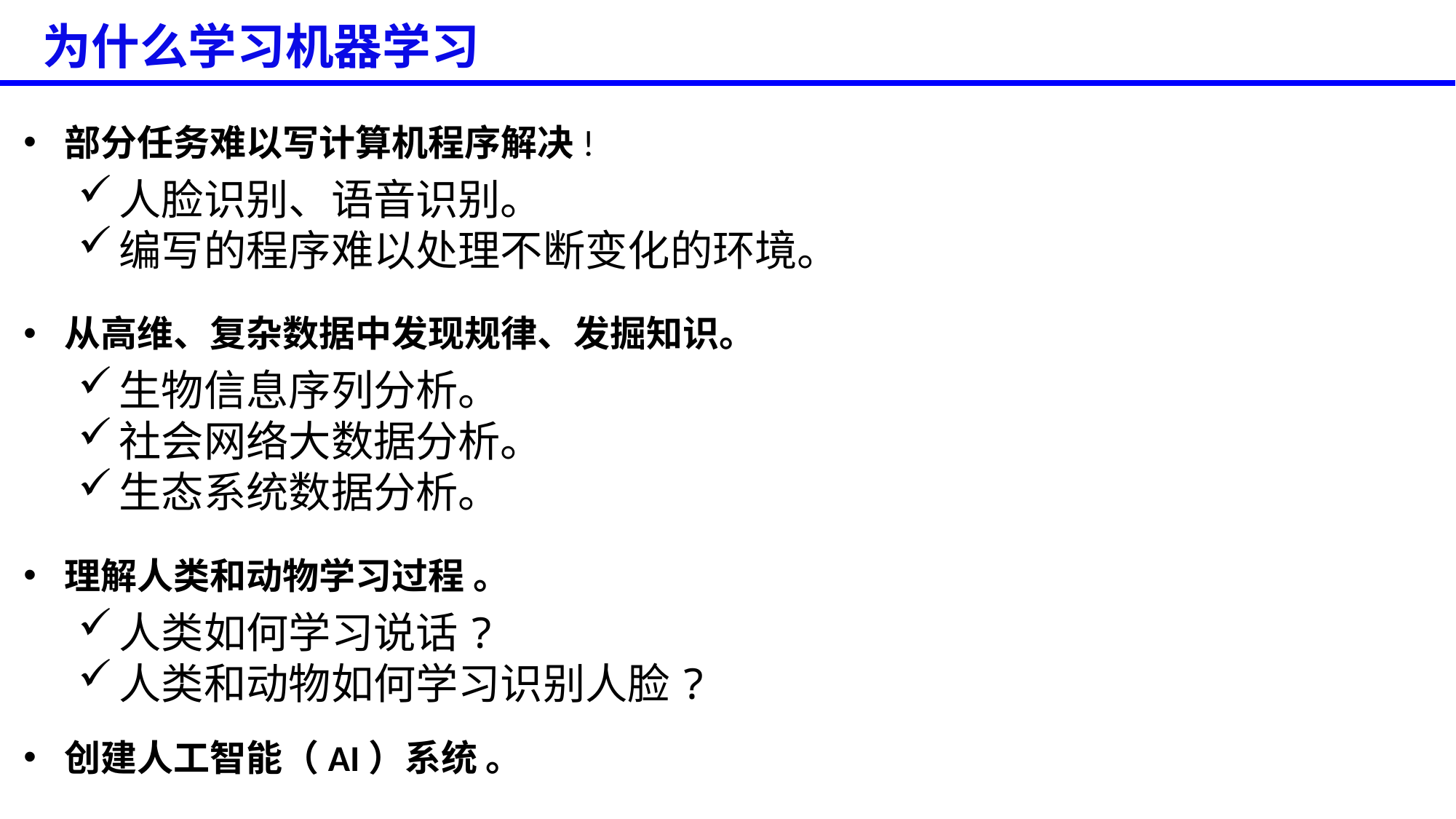

为什么学习机器学习
部分任务难以写计算机程序解决!
人脸识别、语音识别。
编写的程序难以处理不断变化的环境。
从高维、复杂数据中发现规律、发掘知识。
生物信息序列分析。
社会网络大数据分析。
生态系统数据分析。
理解人类和动物学习过程 。
人类如何学习说话?
人类和动物如何学习识别人脸?
创建人工智能（AI）系统 。